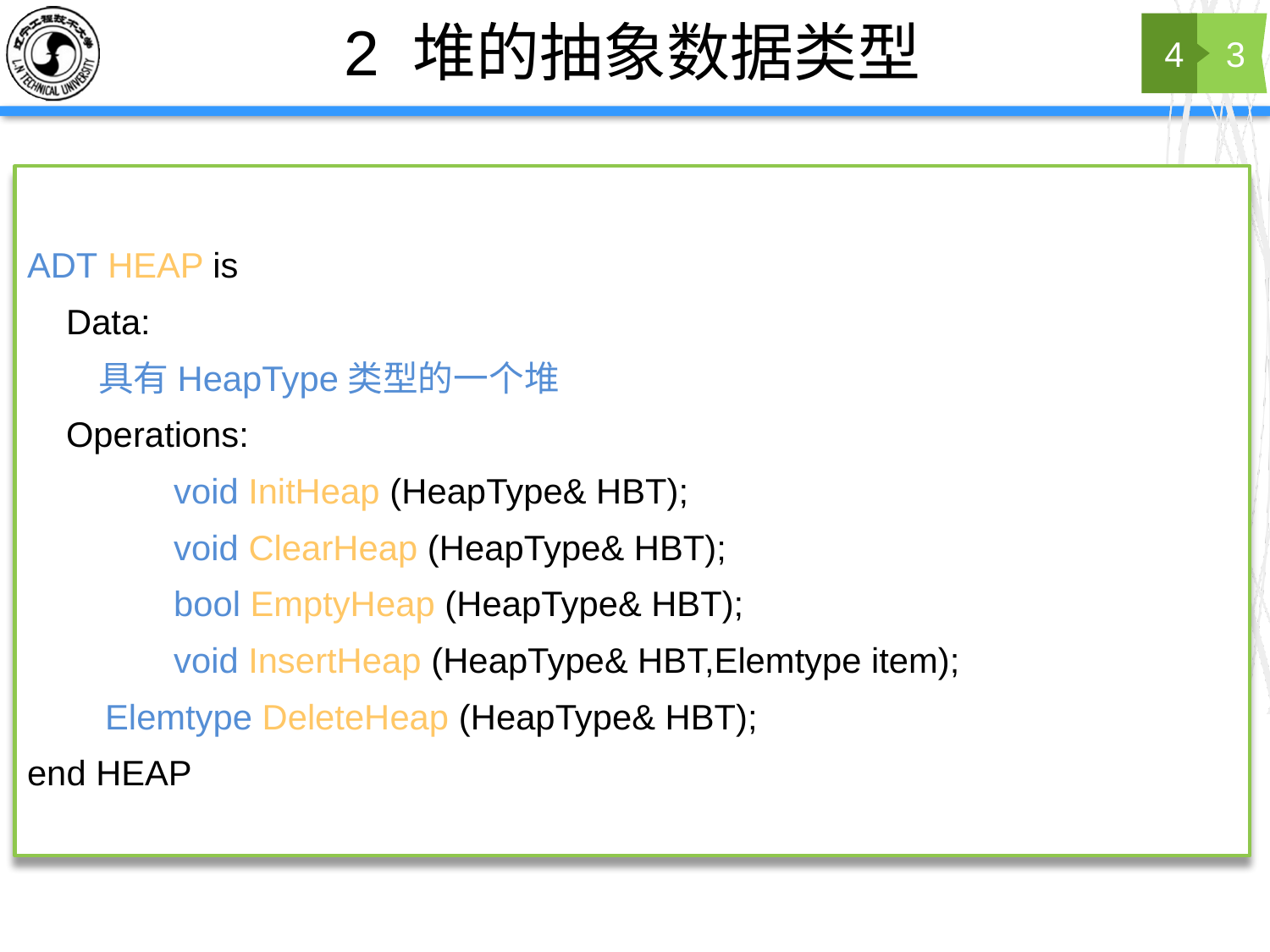

# 2 堆的抽象数据类型
4
3
ADT HEAP is
    Data:
        具有HeapType类型的一个堆
    Operations:
	  void InitHeap (HeapType& HBT);
	  void ClearHeap (HeapType& HBT);
	  bool EmptyHeap (HeapType& HBT);
 	  void InsertHeap (HeapType& HBT,Elemtype item);
        Elemtype DeleteHeap (HeapType& HBT);
end HEAP